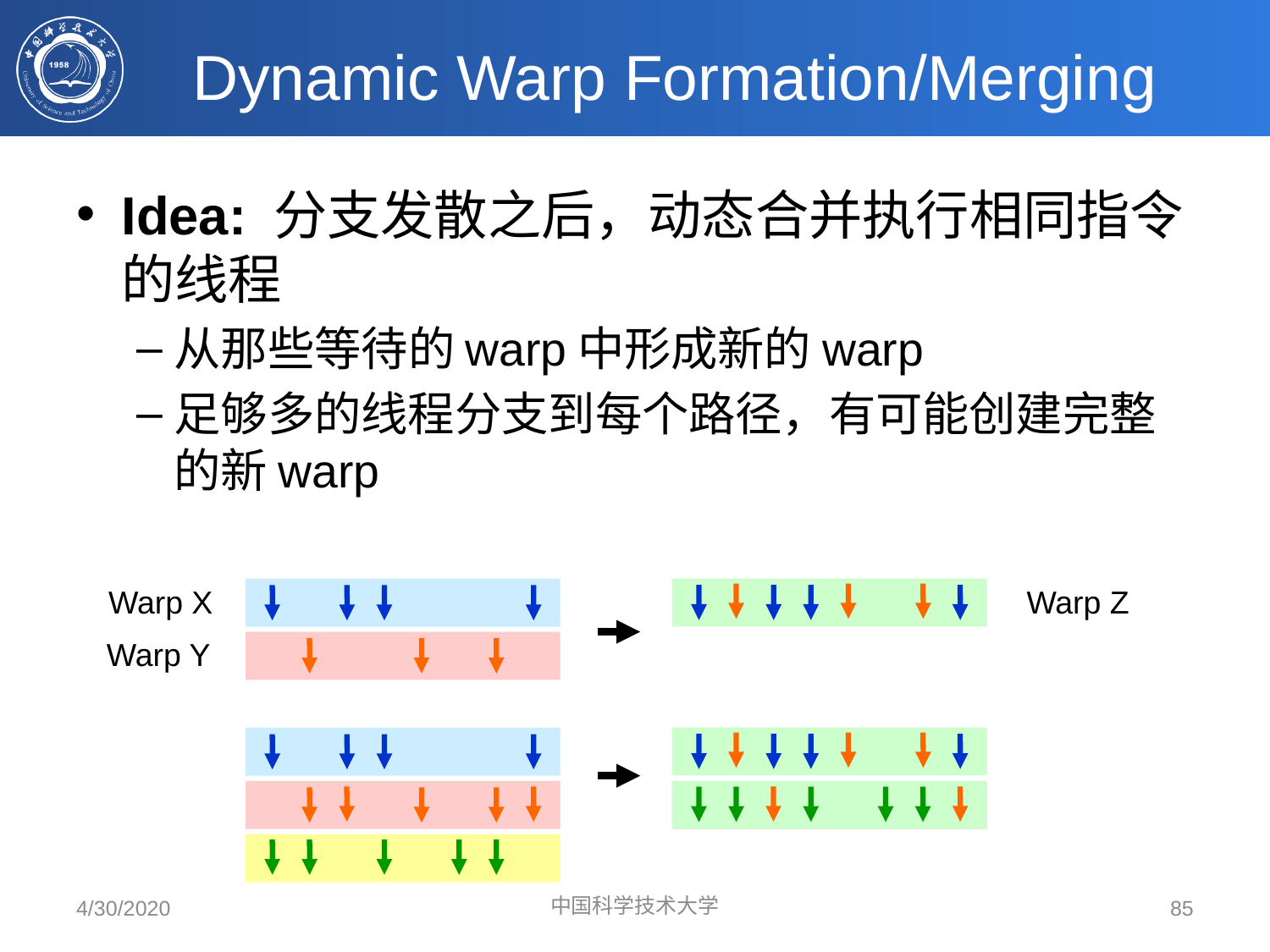

# Dynamic Warp Formation/Merging
Idea: 分支发散之后，动态合并执行相同指令的线程
从那些等待的warp中形成新的warp
足够多的线程分支到每个路径，有可能创建完整的新warp
Warp X
Warp Z

Warp Y

4/30/2020
中国科学技术大学
85